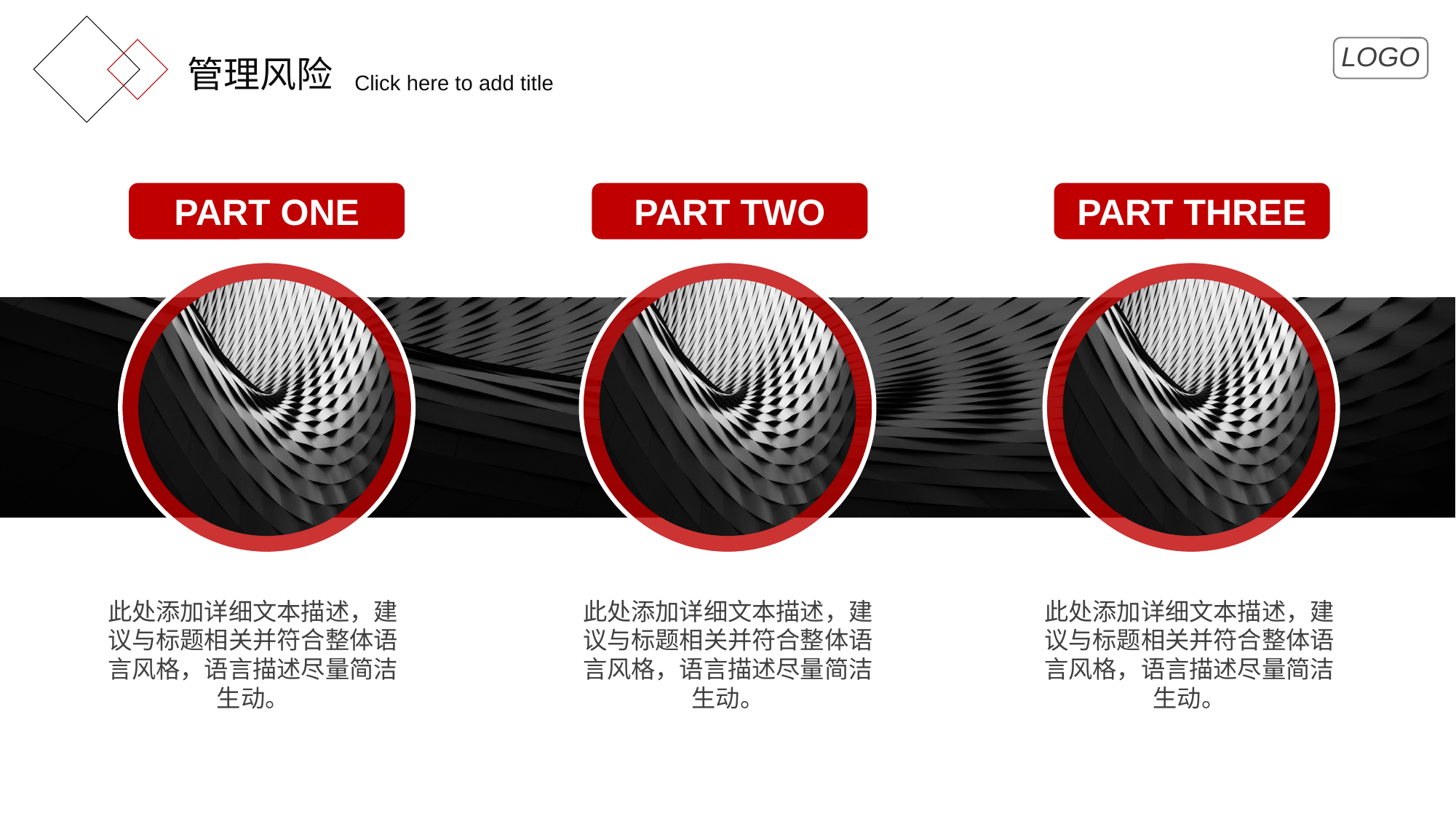

管理风险
Click here to add title
PART ONE
PART TWO
PART THREE

此处添加详细文本描述，建议与标题相关并符合整体语言风格，语言描述尽量简洁生动。
此处添加详细文本描述，建议与标题相关并符合整体语言风格，语言描述尽量简洁生动。
此处添加详细文本描述，建议与标题相关并符合整体语言风格，语言描述尽量简洁生动。